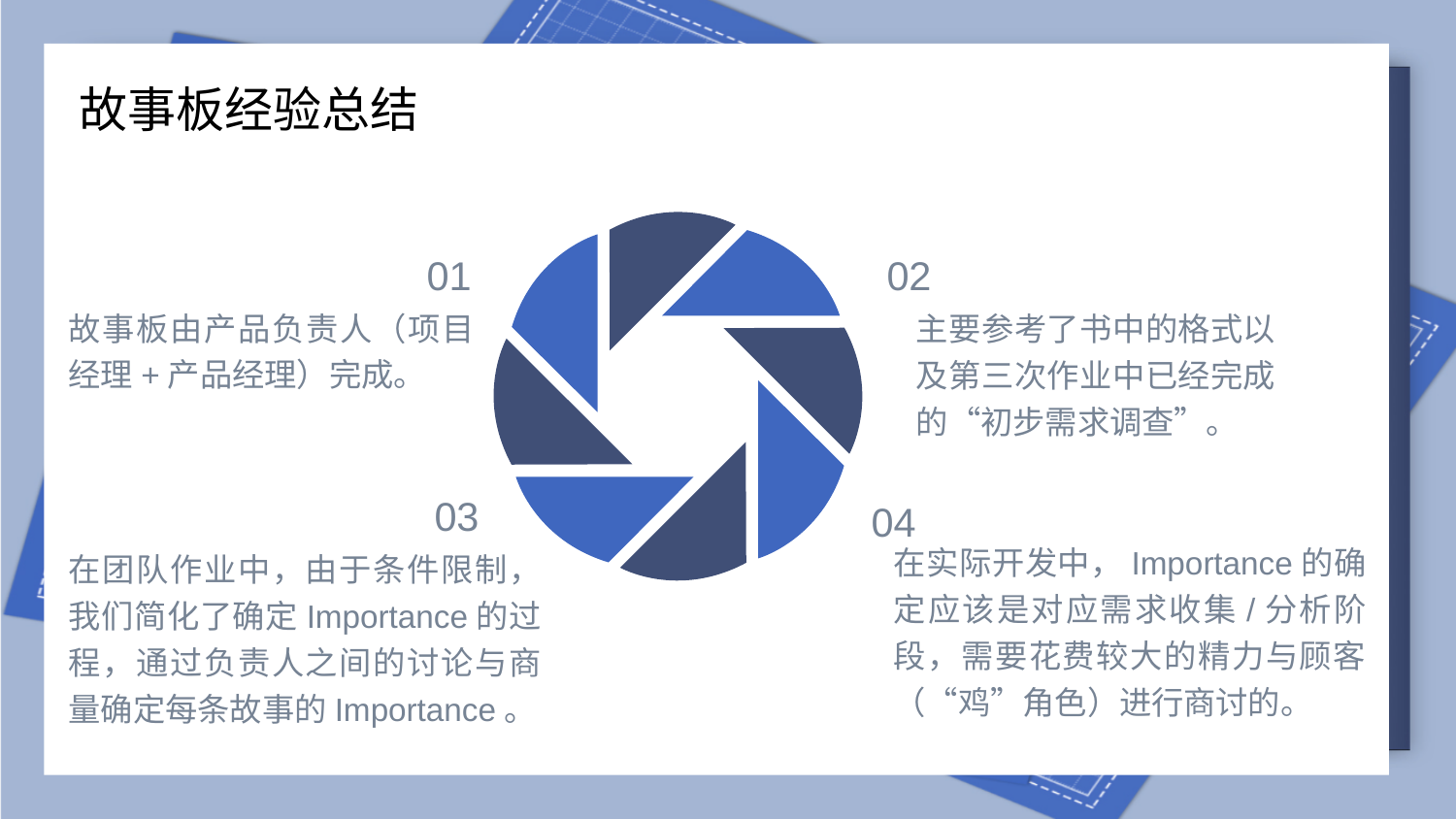

故事板经验总结

01
02
故事板由产品负责人（项目经理+产品经理）完成。
主要参考了书中的格式以及第三次作业中已经完成的“初步需求调查”。
03
04
在实际开发中，Importance的确定应该是对应需求收集/分析阶段，需要花费较大的精力与顾客（“鸡”角色）进行商讨的。
在团队作业中，由于条件限制，我们简化了确定Importance的过程，通过负责人之间的讨论与商量确定每条故事的Importance。